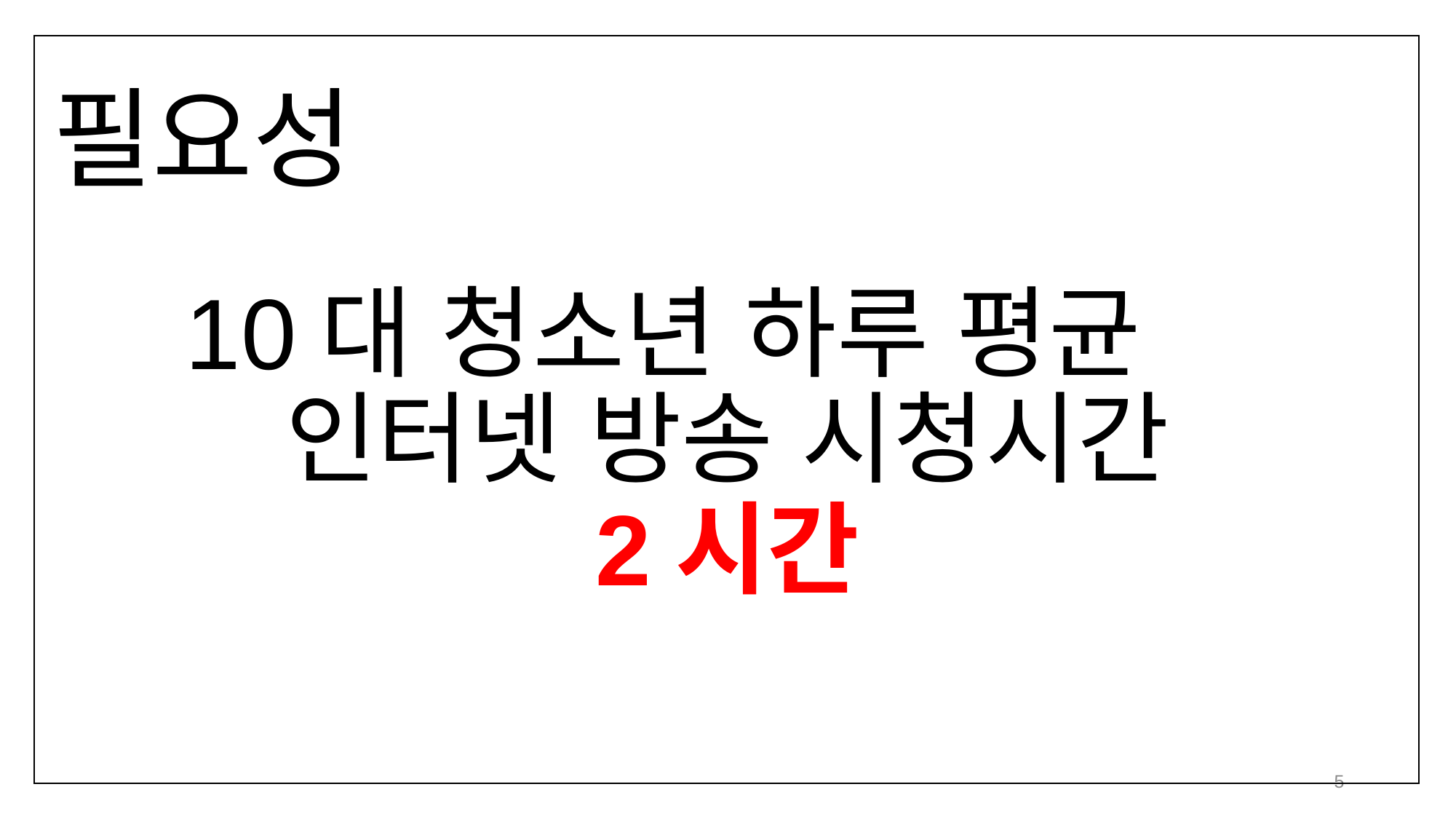

# 소개

필요성
10대 청소년 하루 평균
인터넷 방송 시청시간
2시간
5
Cybraffiti는 유해한 인터넷 방송 컨텐츠를 탐지하여 차단해주는 지능형 시스템입니다.
10대 청소년들의 하루 평균 인터넷 방송 시청시간 2시간, 청소년 10명중 1명은 개인 방송을 시청.